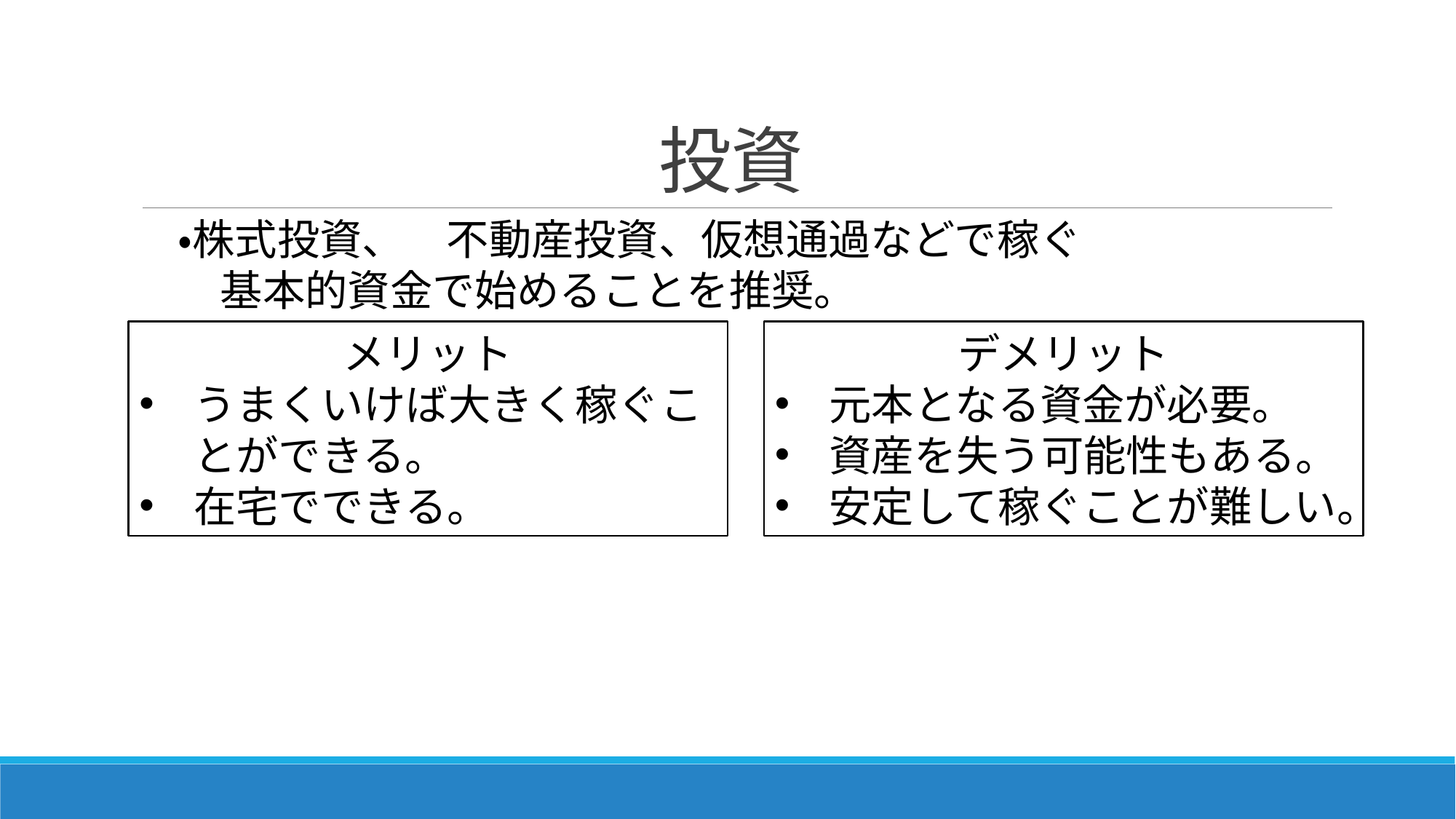

# 投資
・株式投資、　不動産投資、仮想通過などで稼ぐ
　基本的資金で始めることを推奨。
メリット
うまくいけば大きく稼ぐことができる。
在宅でできる。
デメリット
元本となる資金が必要。
資産を失う可能性もある。
安定して稼ぐことが難しい。